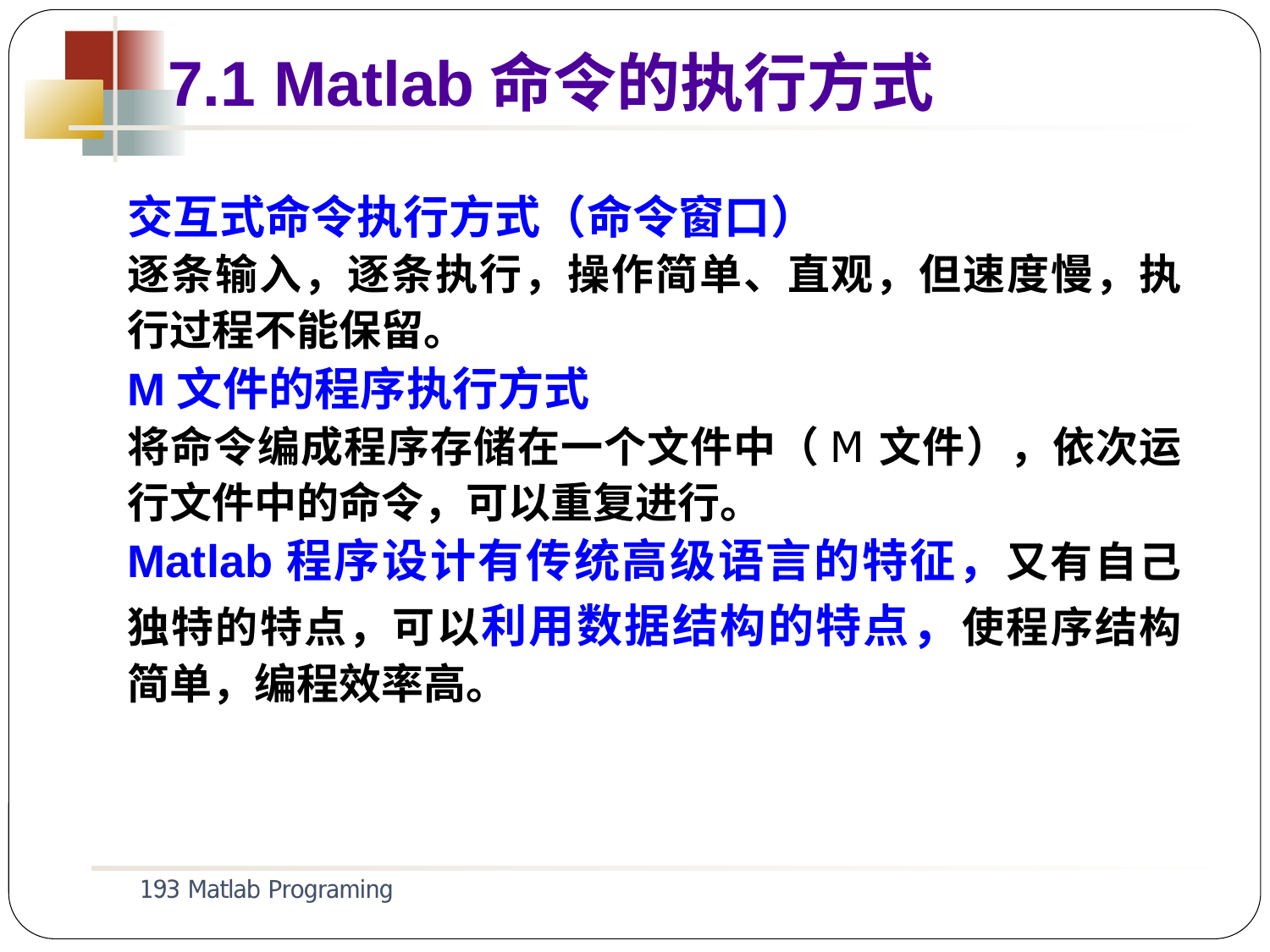

7.1 Matlab命令的执行方式
交互式命令执行方式（命令窗口）
逐条输入，逐条执行，操作简单、直观，但速度慢，执行过程不能保留。
M文件的程序执行方式
将命令编成程序存储在一个文件中（M文件），依次运行文件中的命令，可以重复进行。
Matlab程序设计有传统高级语言的特征，又有自己独特的特点，可以利用数据结构的特点，使程序结构简单，编程效率高。
193 Matlab Programing